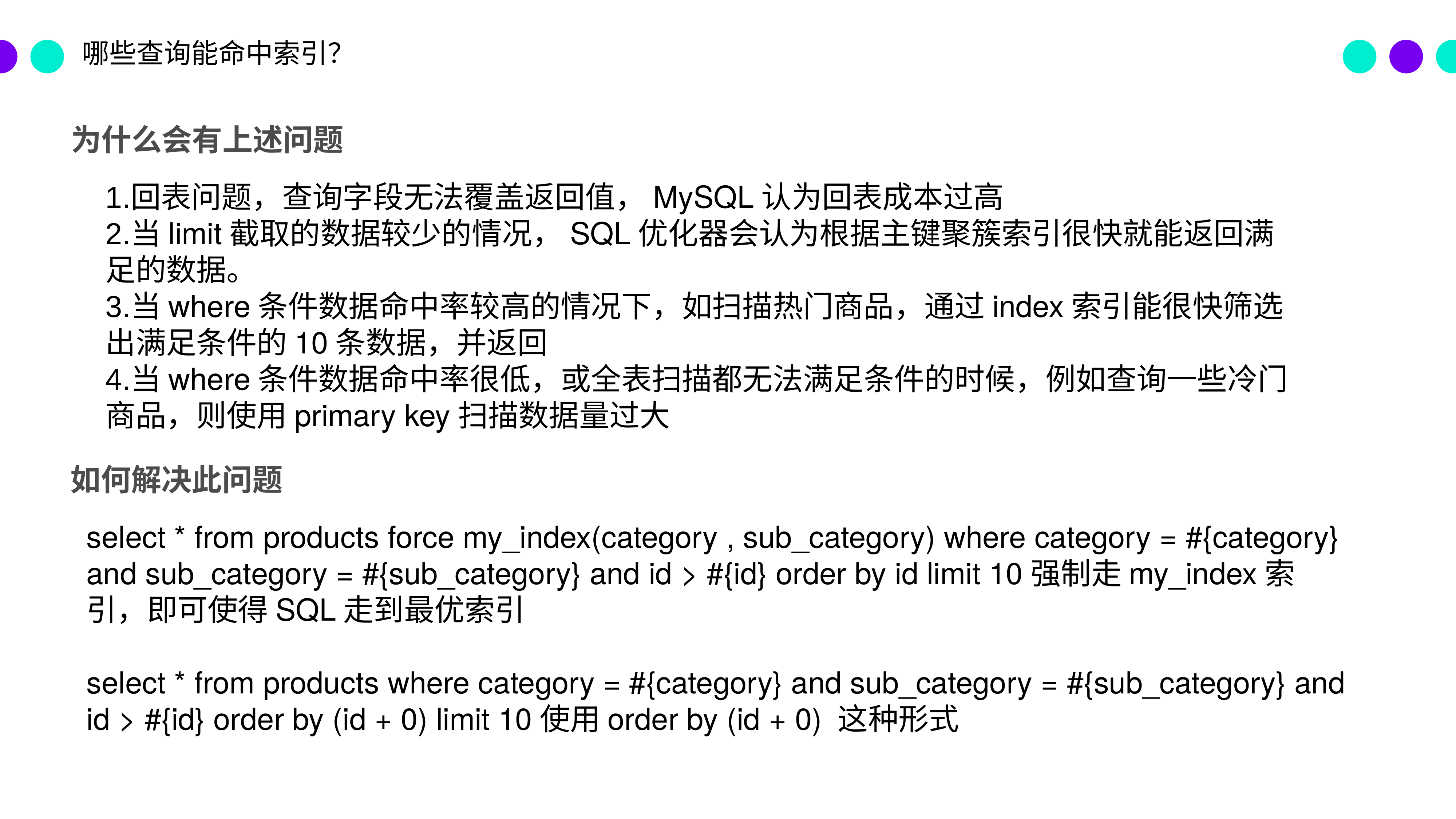

哪些查询能命中索引？

为什么会有上述问题
回表问题，查询字段无法覆盖返回值，MySQL认为回表成本过高
当limit截取的数据较少的情况，SQL优化器会认为根据主键聚簇索引很快就能返回满足的数据。
当where条件数据命中率较高的情况下，如扫描热门商品，通过index索引能很快筛选出满足条件的10条数据，并返回
当where条件数据命中率很低，或全表扫描都无法满足条件的时候，例如查询一些冷门商品，则使用primary key扫描数据量过大
如何解决此问题
select * from products force my_index(category , sub_category) where category = #{category} and sub_category = #{sub_category} and id > #{id} order by id limit 10 强制走my_index索引，即可使得SQL走到最优索引

select * from products where category = #{category} and sub_category = #{sub_category} and id > #{id} order by (id + 0) limit 10 使用order by (id + 0) 这种形式